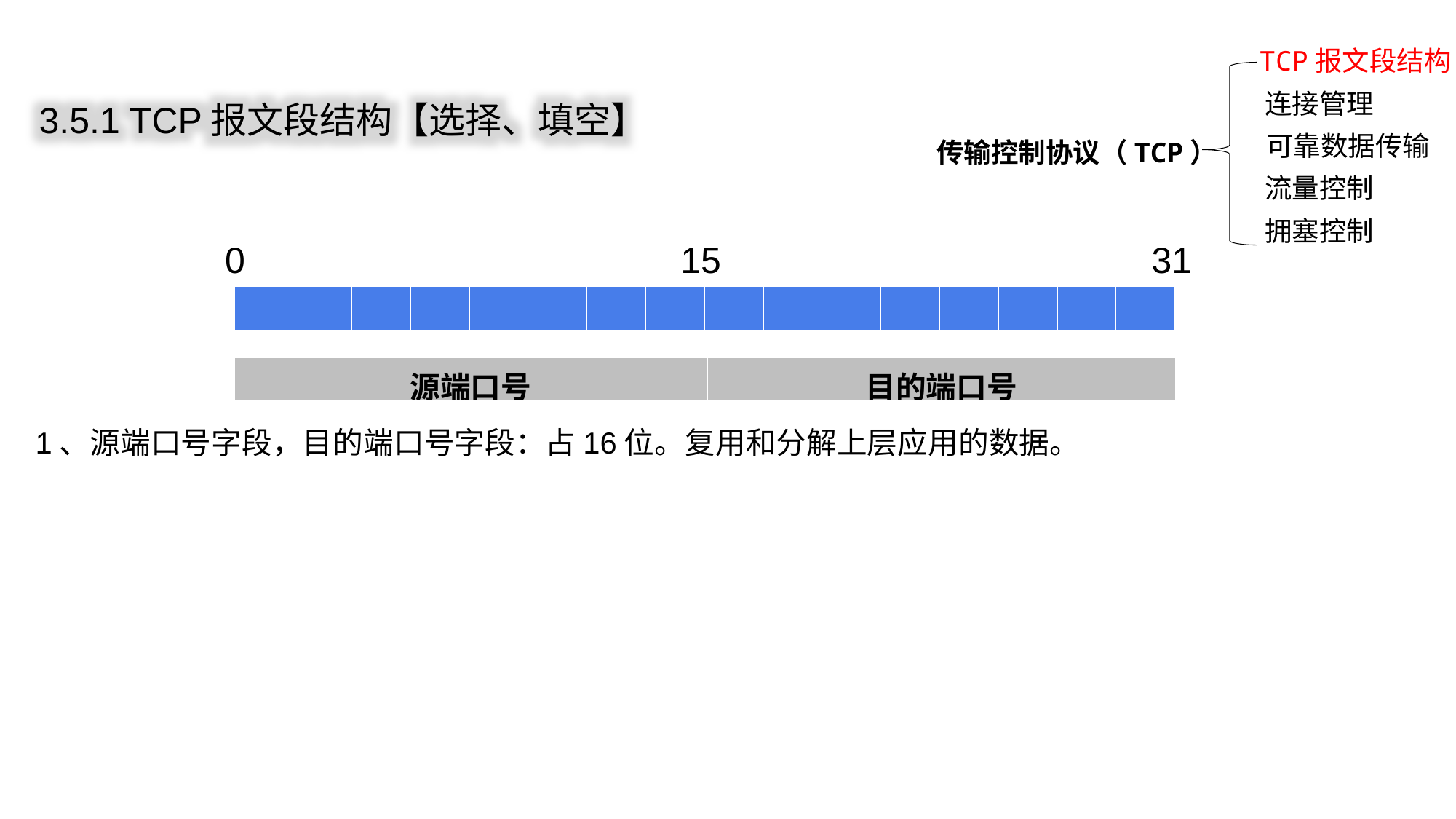

TCP报文段结构

连接管理
传输控制协议（TCP）
可靠数据传输
流量控制
拥塞控制
3.5.1 TCP报文段结构【选择、填空】
0
15
31
|  |  |  |  |  |  |  |  |  |  |  |  |  |  |  |  |
| --- | --- | --- | --- | --- | --- | --- | --- | --- | --- | --- | --- | --- | --- | --- | --- |
| 源端口号 |  |  |  |  |  |  |  | 目的端口号 |  |
| --- | --- | --- | --- | --- | --- | --- | --- | --- | --- |
| 序号 |  |  |  |  |  |  |  |  |  |
| 确认序号 |  |  |  |  |  |  |  |  |  |
| 首部长度 | 保留 | URG | ACK | PSH | RST | SYN | F IN | 接收窗口 |  |
|  |  |  |  |  |  |  |  | 紧急指针 |  |
| 选项（长度可变） |  |  |  |  |  |  |  |  | 填充 |
| 数据 |  |  |  |  |  |  |  |  |  |
1、源端口号字段，目的端口号字段：占16位。复用和分解上层应用的数据。
2、序号字段、确认序号字段分别占32位。范围【0，232-1】
      序号字段：TCP的序号是对每个应用层数据的每个字节进行编号，
      确认序号字段：是期望从对方接收数据的字节序号，即该序号对应的字节尚未收到。
3、首部长度字段占4位。指出TCP段的首部长度，以4字节为计算单位。
      最短是20字节；最长是60字节。
4、保留字段占6位。保留为今后使用，目前值为0。

TCP首部
20字节固定首部
数据